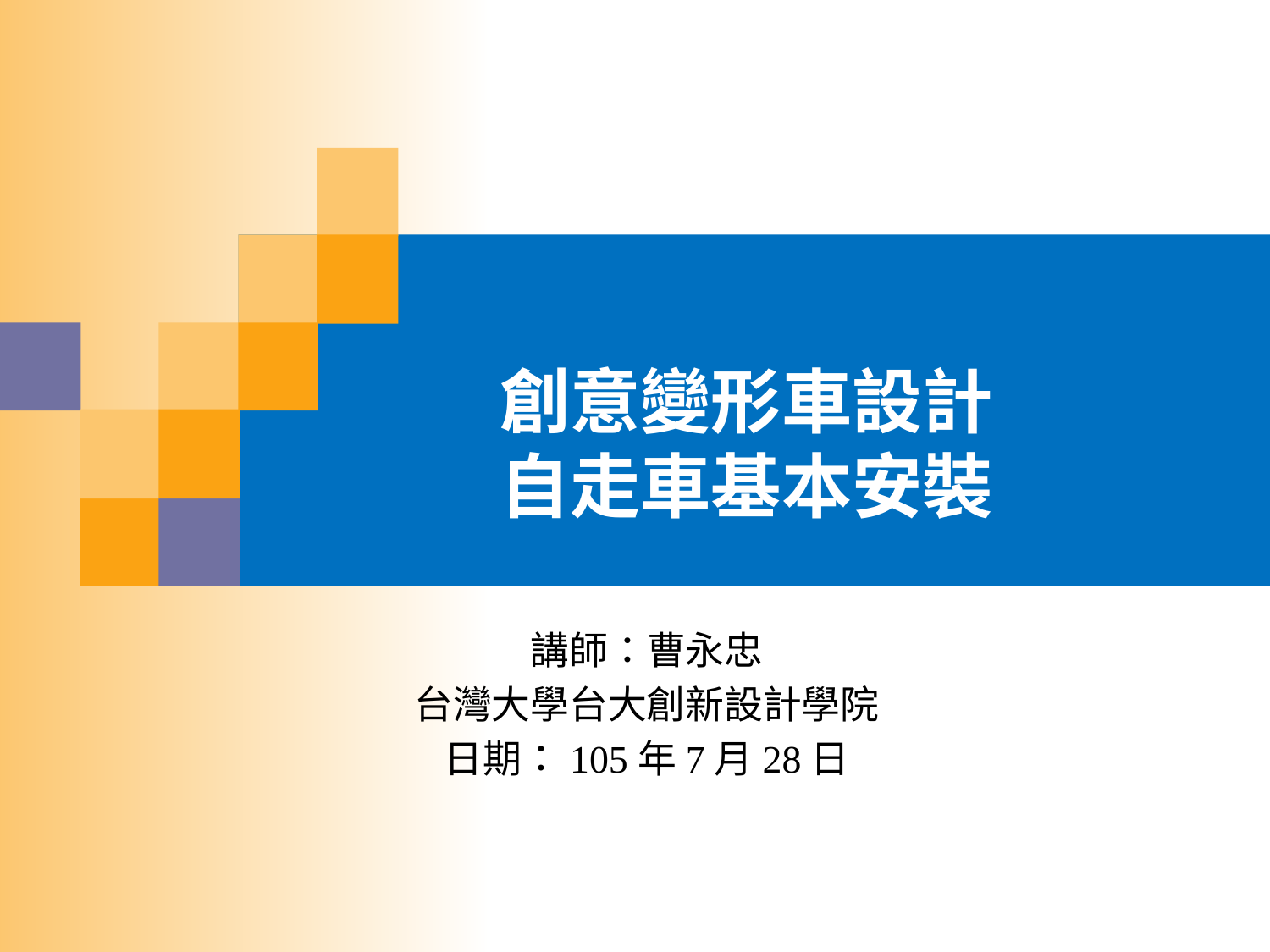

# 創意變形車設計 自走車基本安裝
講師：曹永忠
台灣大學台大創新設計學院
日期：105年7月28日